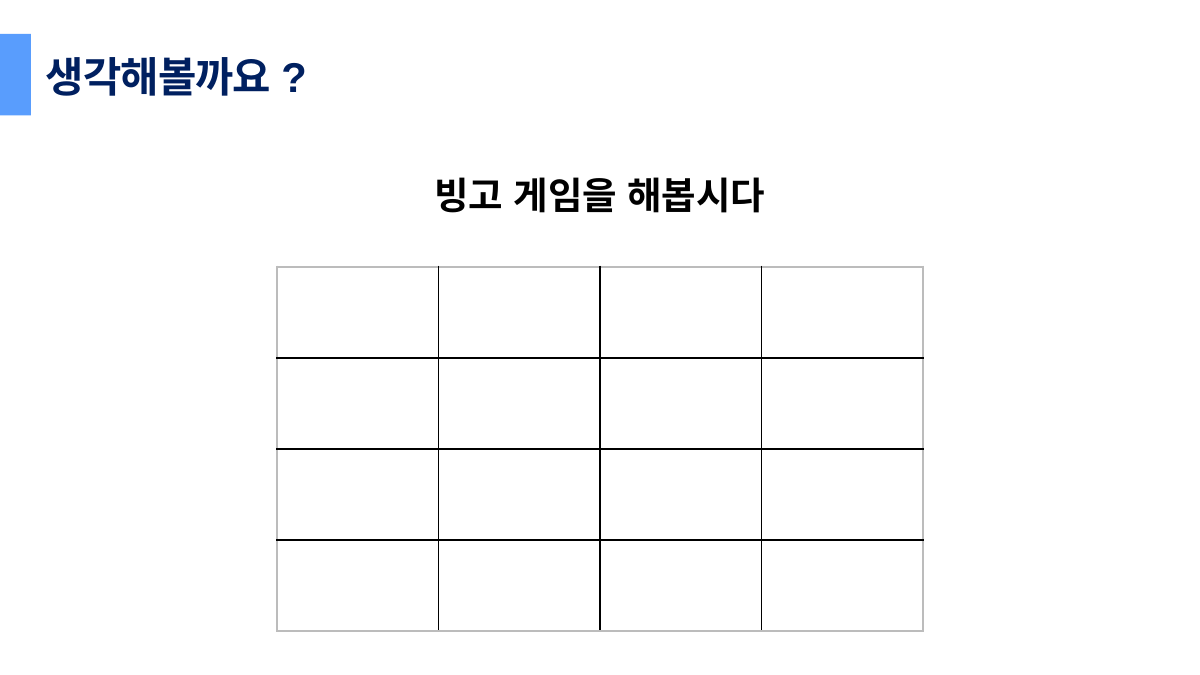

생각해볼까요?
빙고 게임을 해봅시다
|  |  |  |  |
| --- | --- | --- | --- |
|  |  |  |  |
|  |  |  |  |
|  |  |  |  |